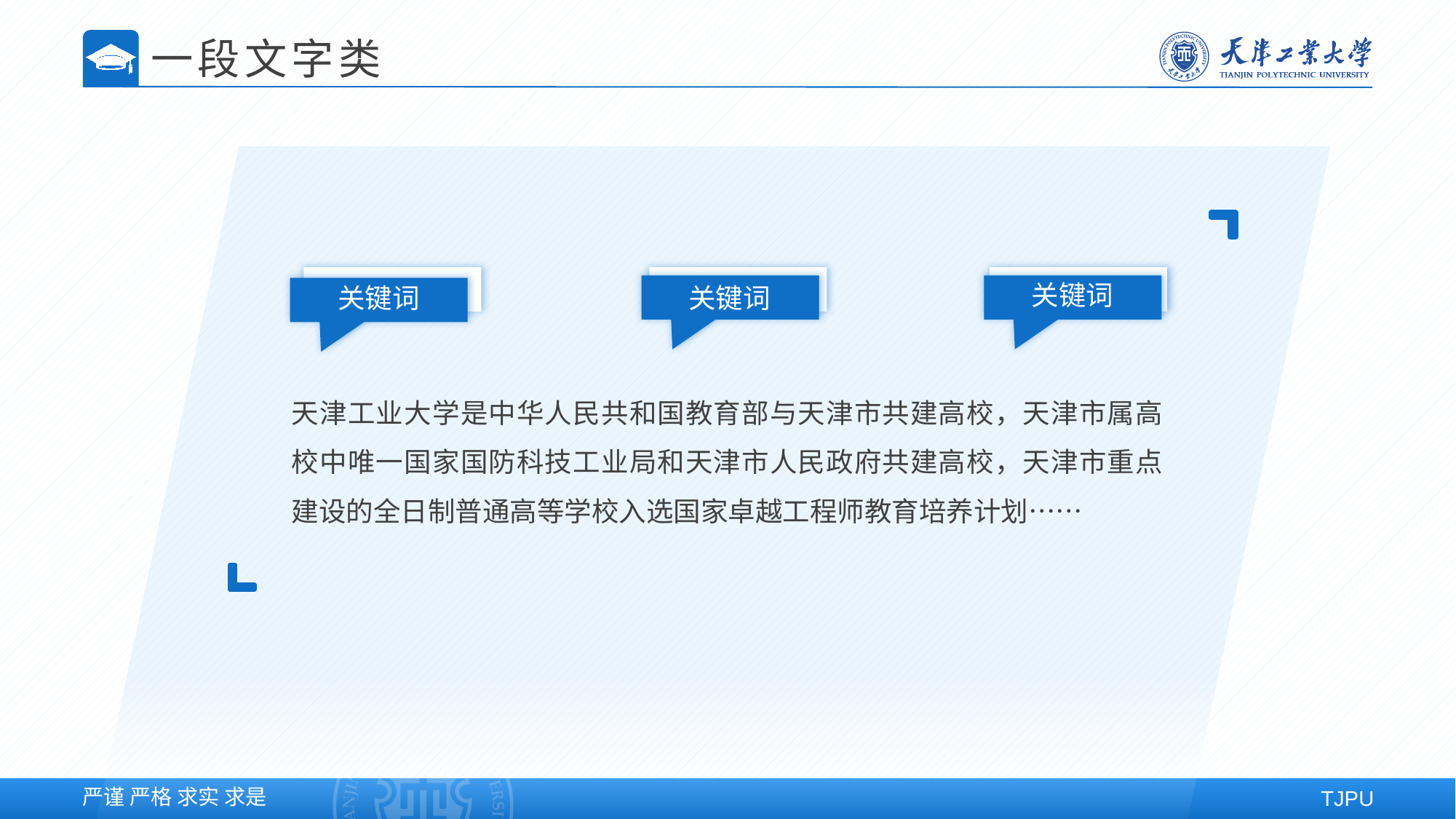

一段文字类

关键词
关键词

关键词

天津工业大学是中华人民共和国教育部与天津市共建高校，天津市属高校中唯一国家国防科技工业局和天津市人民政府共建高校，天津市重点建设的全日制普通高等学校入选国家卓越工程师教育培养计划……